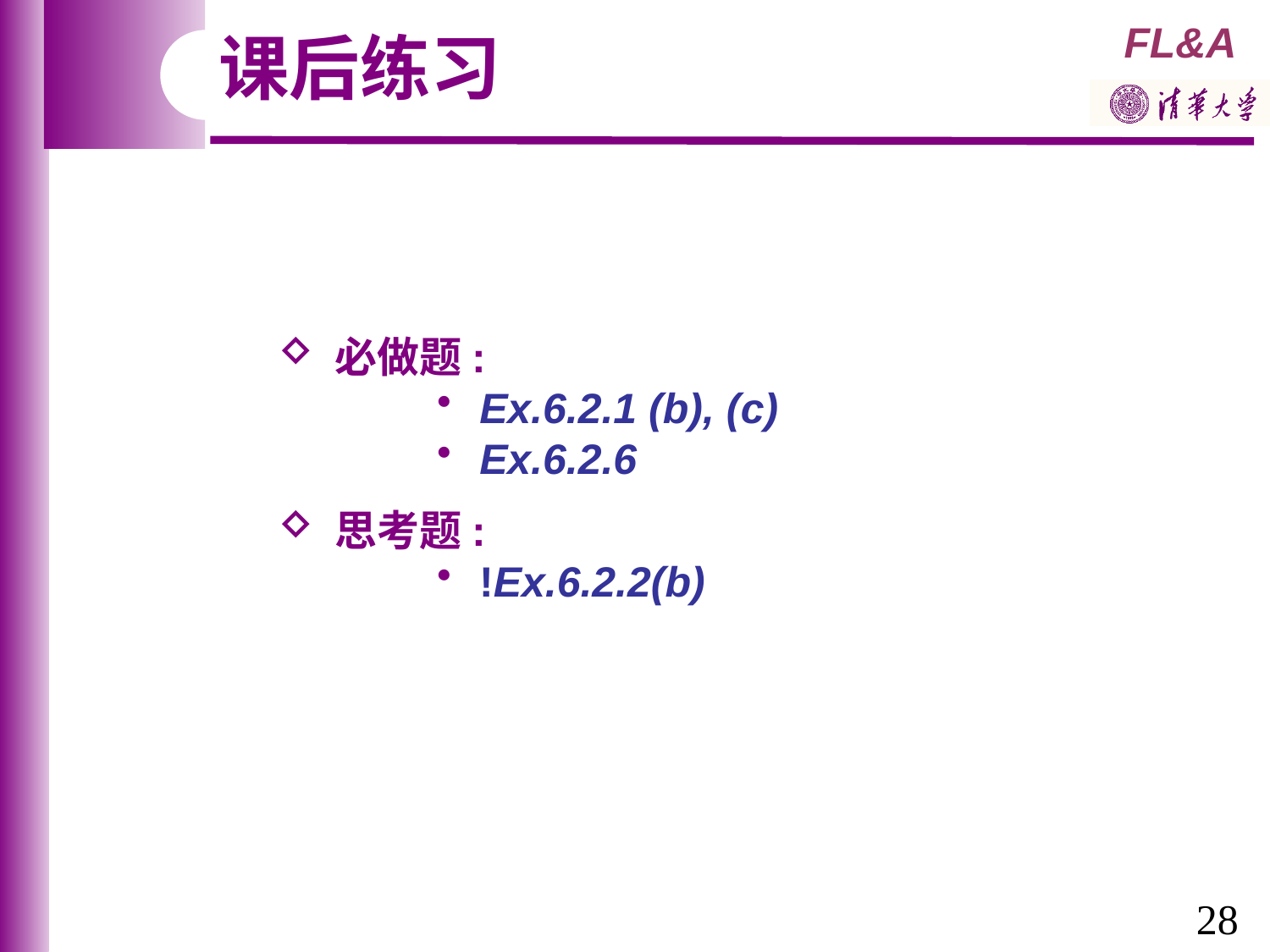

课后练习

 必做题:
 Ex.6.2.1 (b), (c)
 Ex.6.2.6

 思考题:
 !Ex.6.2.2(b)
28